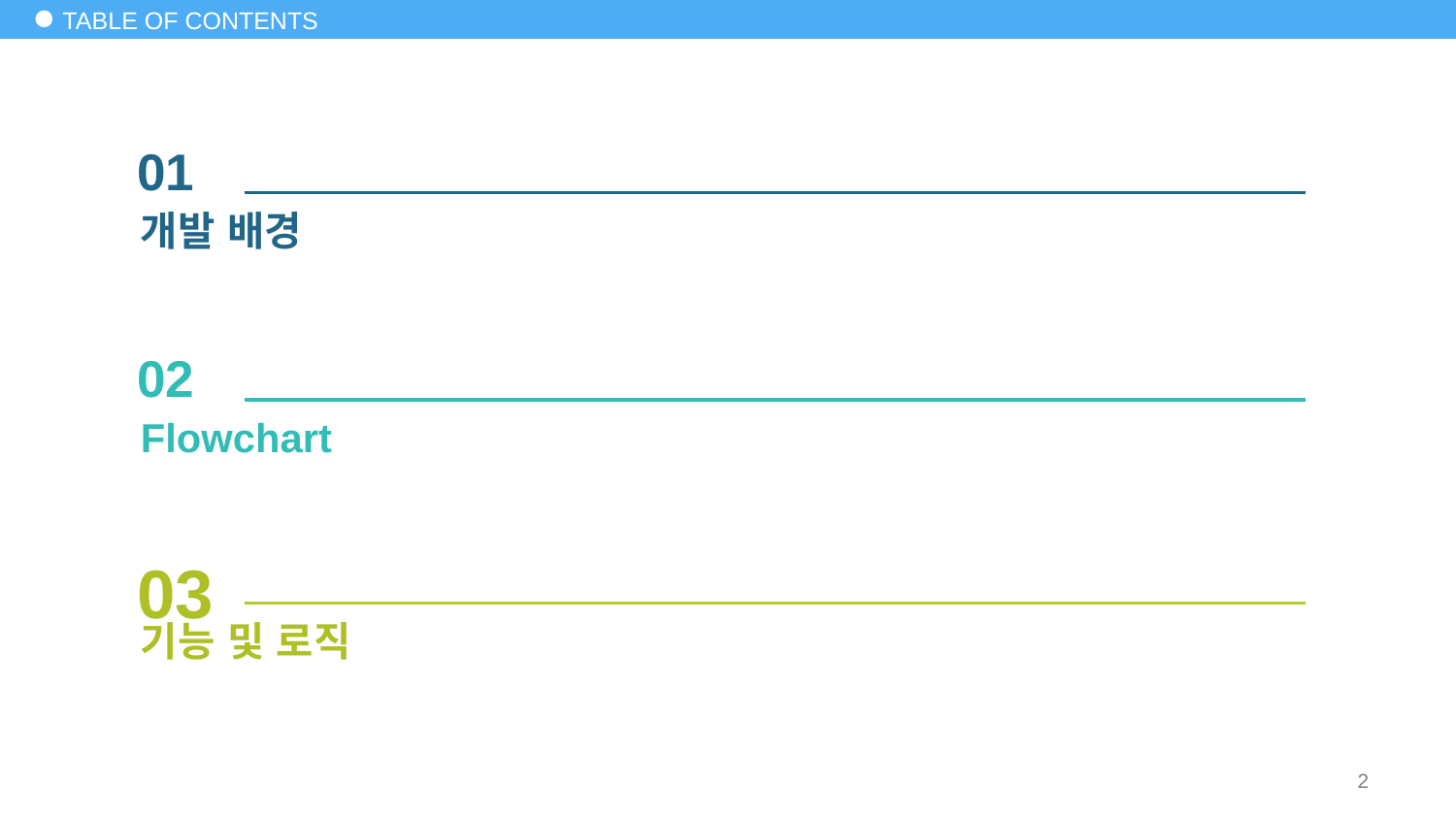

# TABLE OF CONTENTS
01
개발 배경
02
Flowchart
03
기능 및 로직
2